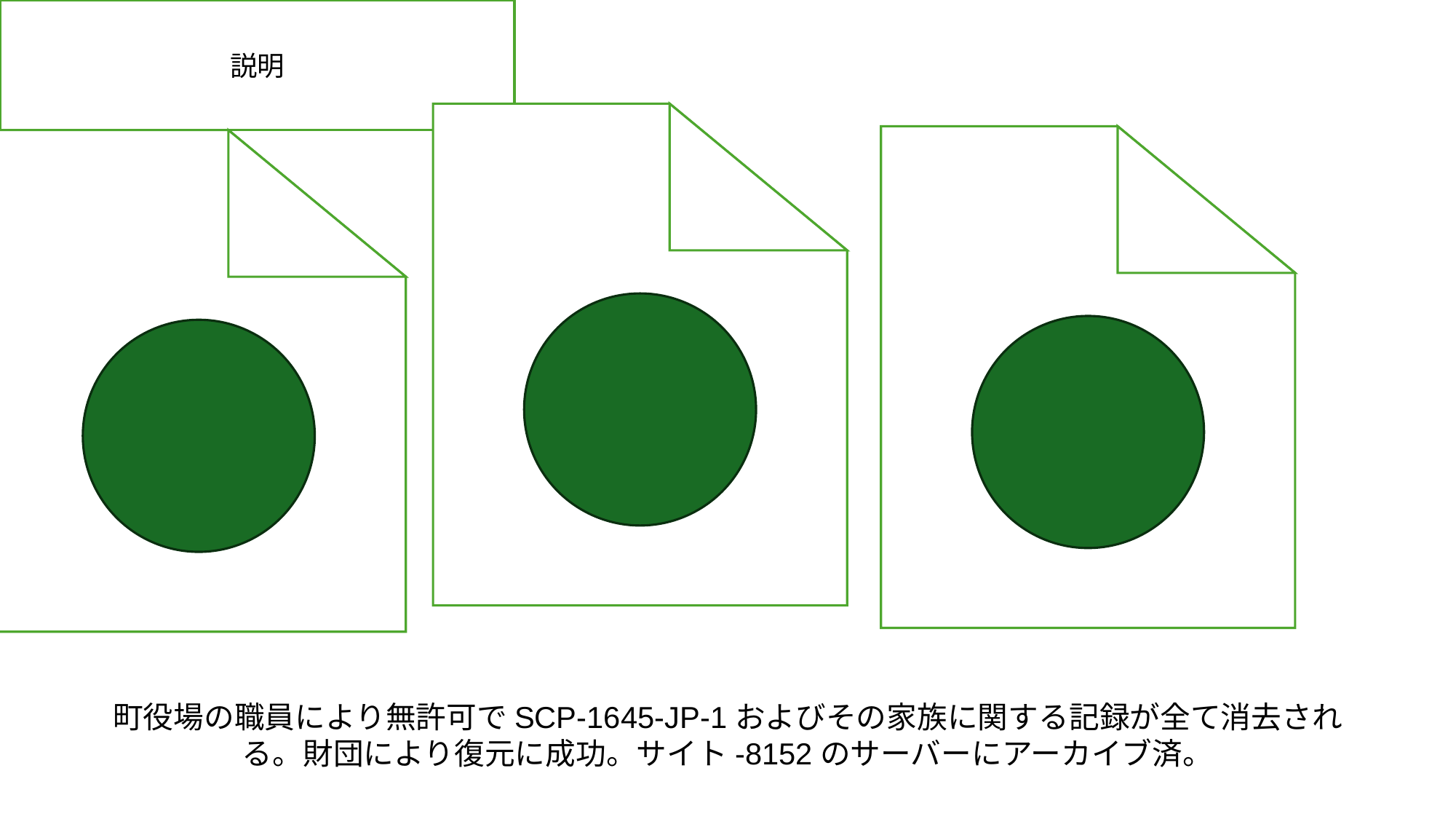

説明

町役場の職員により無許可でSCP-1645-JP-1およびその家族に関する記録が全て消去される。財団により復元に成功。サイト-8152のサーバーにアーカイブ済。